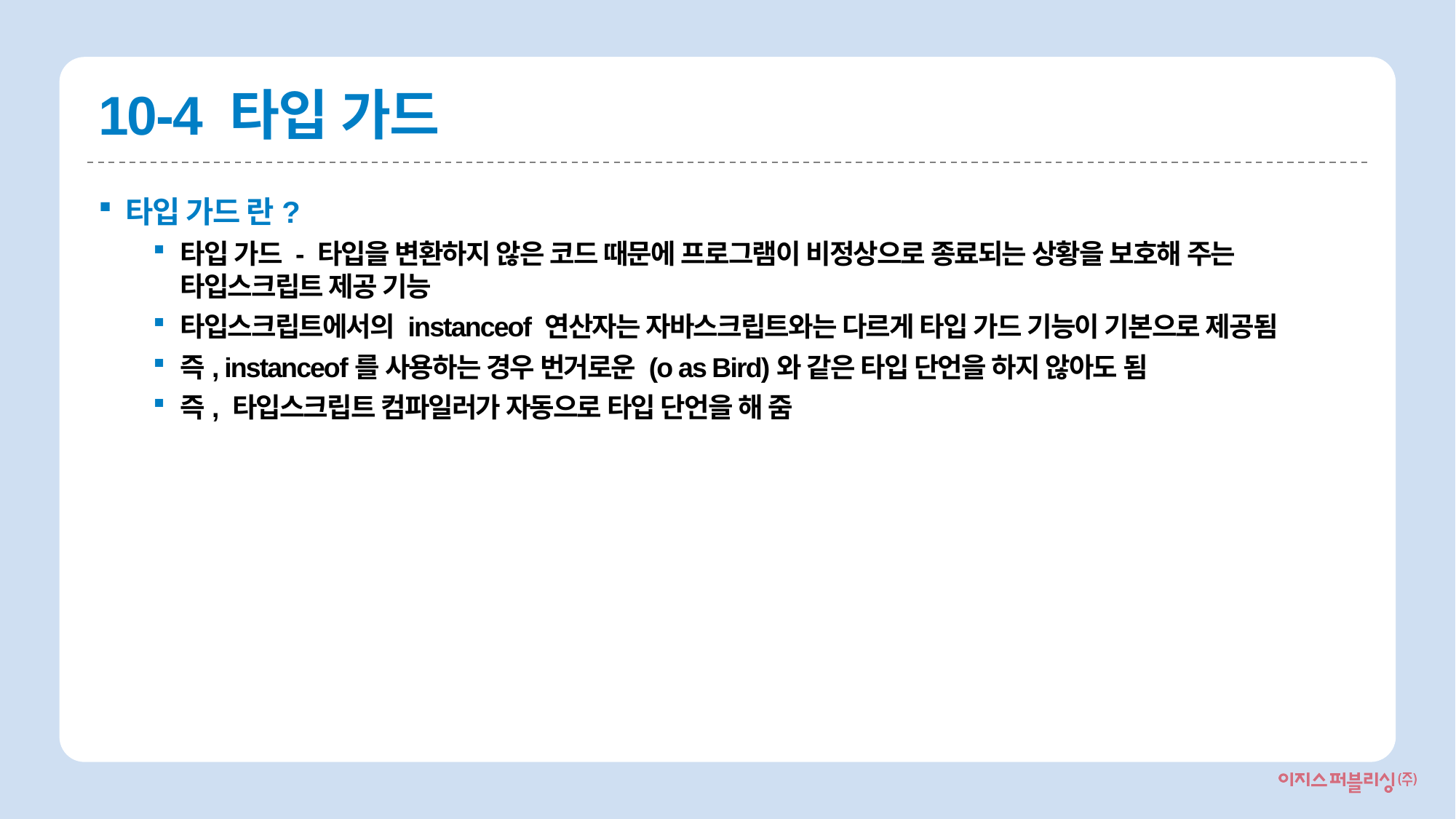

# 10-4 타입 가드
타입 가드 란?
타입 가드 - 타입을 변환하지 않은 코드 때문에 프로그램이 비정상으로 종료되는 상황을 보호해 주는 타입스크립트 제공 기능
타입스크립트에서의 instanceof 연산자는 자바스크립트와는 다르게 타입 가드 기능이 기본으로 제공됨
즉, instanceof를 사용하는 경우 번거로운 (o as Bird)와 같은 타입 단언을 하지 않아도 됨
즉, 타입스크립트 컴파일러가 자동으로 타입 단언을 해 줌